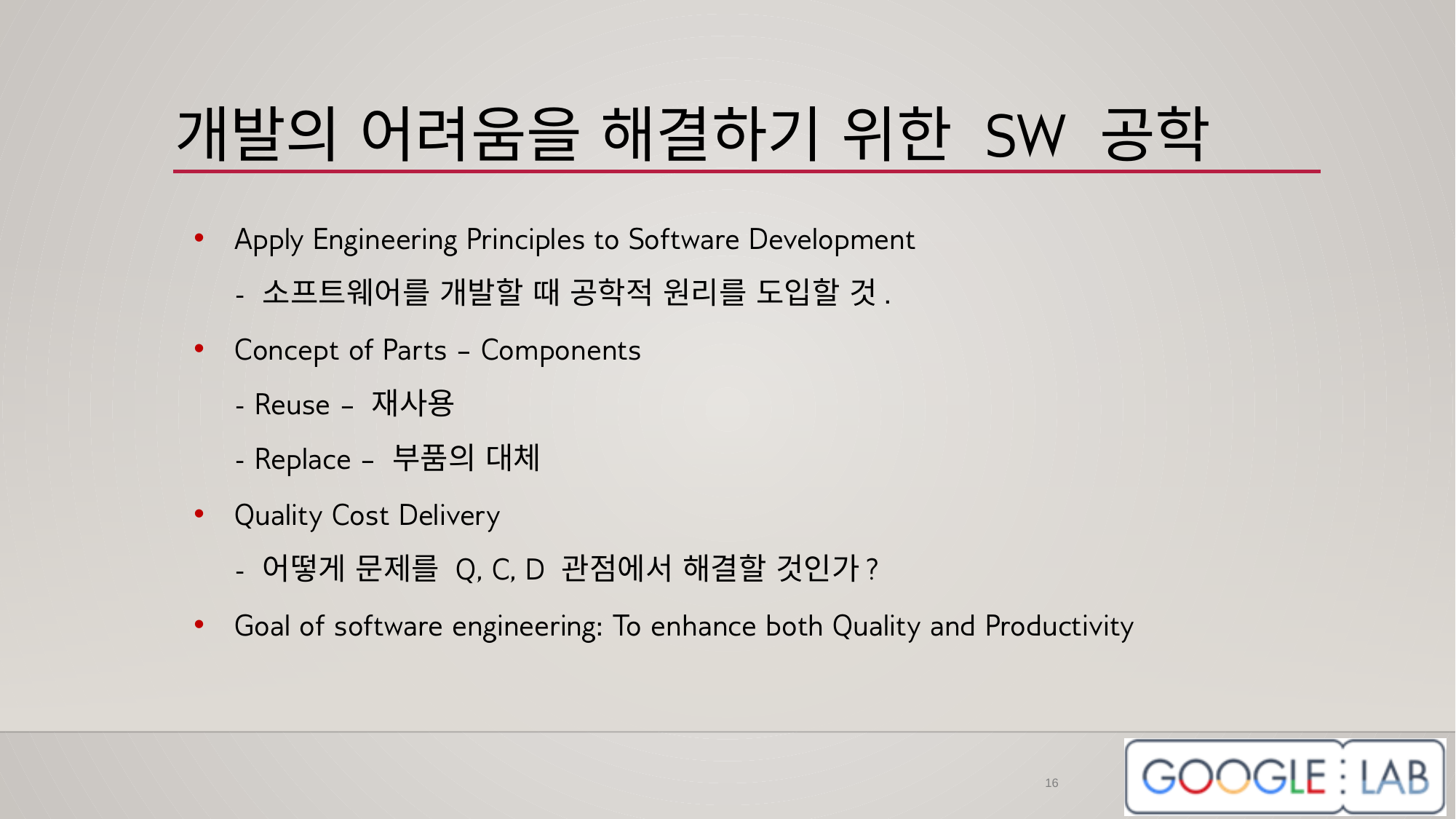

# 개발의 어려움을 해결하기 위한 SW 공학
Apply Engineering Principles to Software Development
- 소프트웨어를 개발할 때 공학적 원리를 도입할 것.
Concept of Parts – Components
- Reuse – 재사용
- Replace – 부품의 대체
Quality Cost Delivery
- 어떻게 문제를 Q, C, D 관점에서 해결할 것인가?
Goal of software engineering: To enhance both Quality and Productivity
16